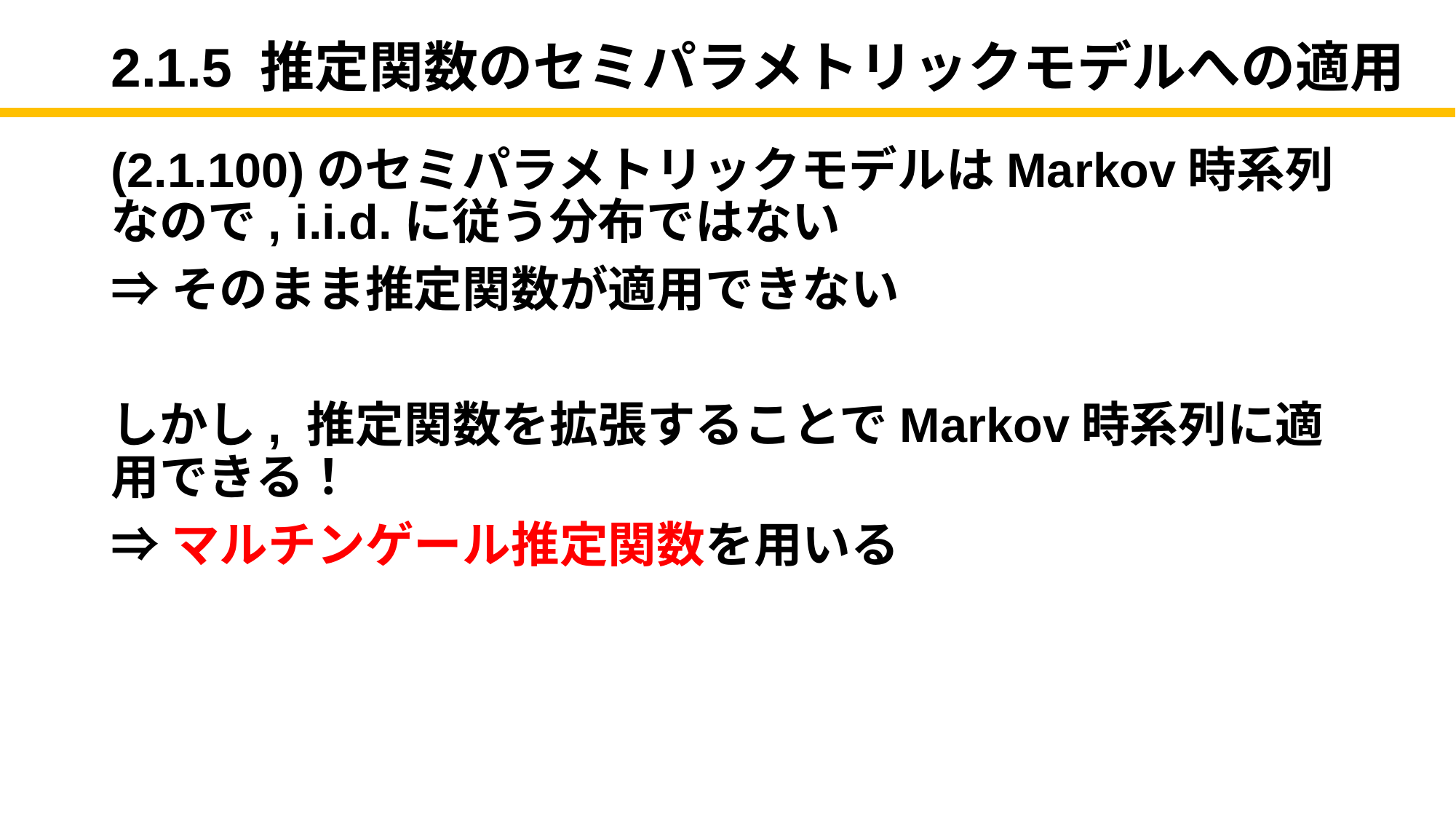

2.1.5 推定関数のセミパラメトリックモデルへの適用
(2.1.100)のセミパラメトリックモデルはMarkov時系列なので, i.i.d.に従う分布ではない
⇒そのまま推定関数が適用できない

しかし, 推定関数を拡張することでMarkov時系列に適用できる！
⇒マルチンゲール推定関数を用いる